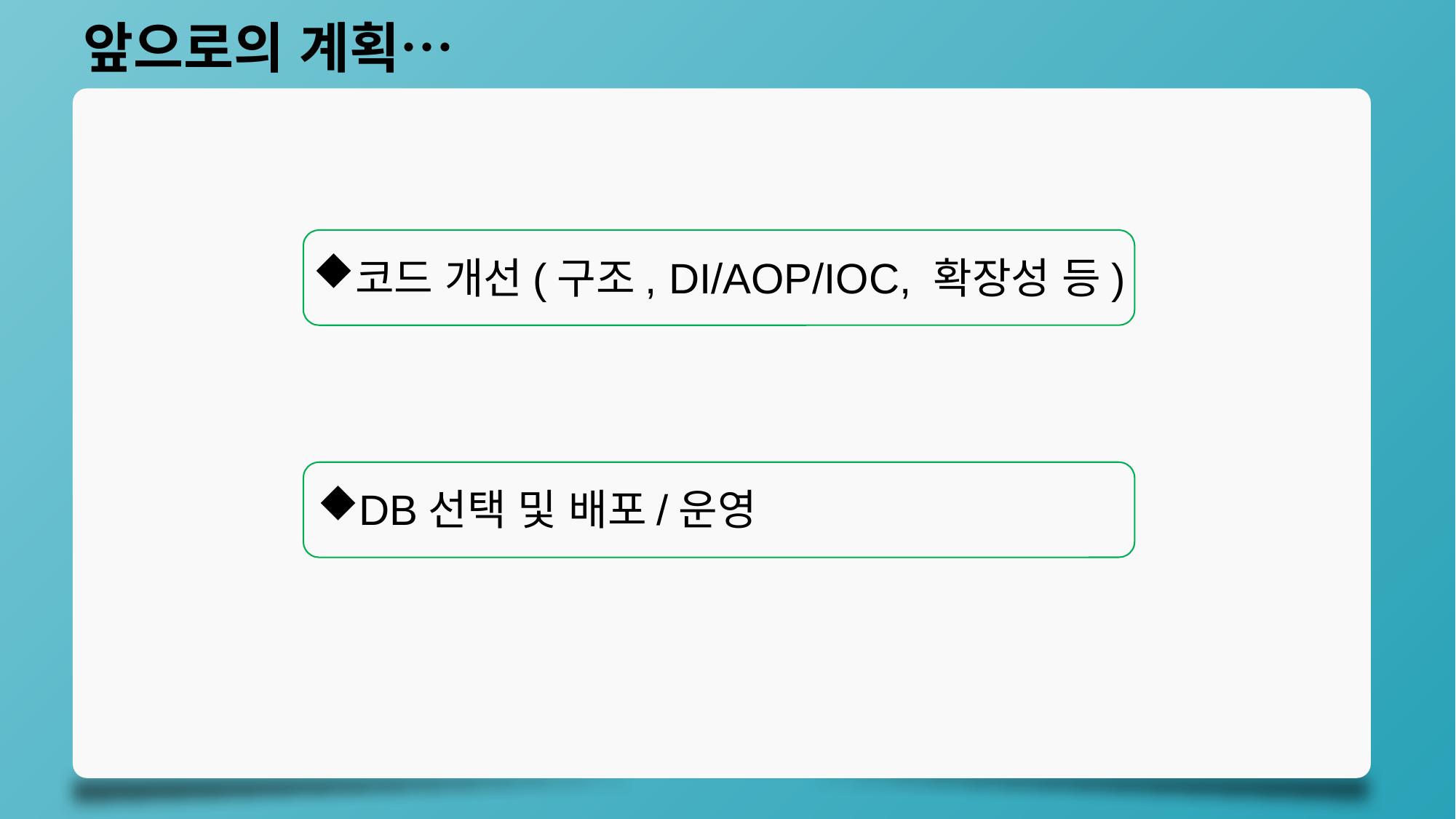

앞으로의 계획…

코드 개선(구조, DI/AOP/IOC, 확장성 등)

DB선택 및 배포/운영